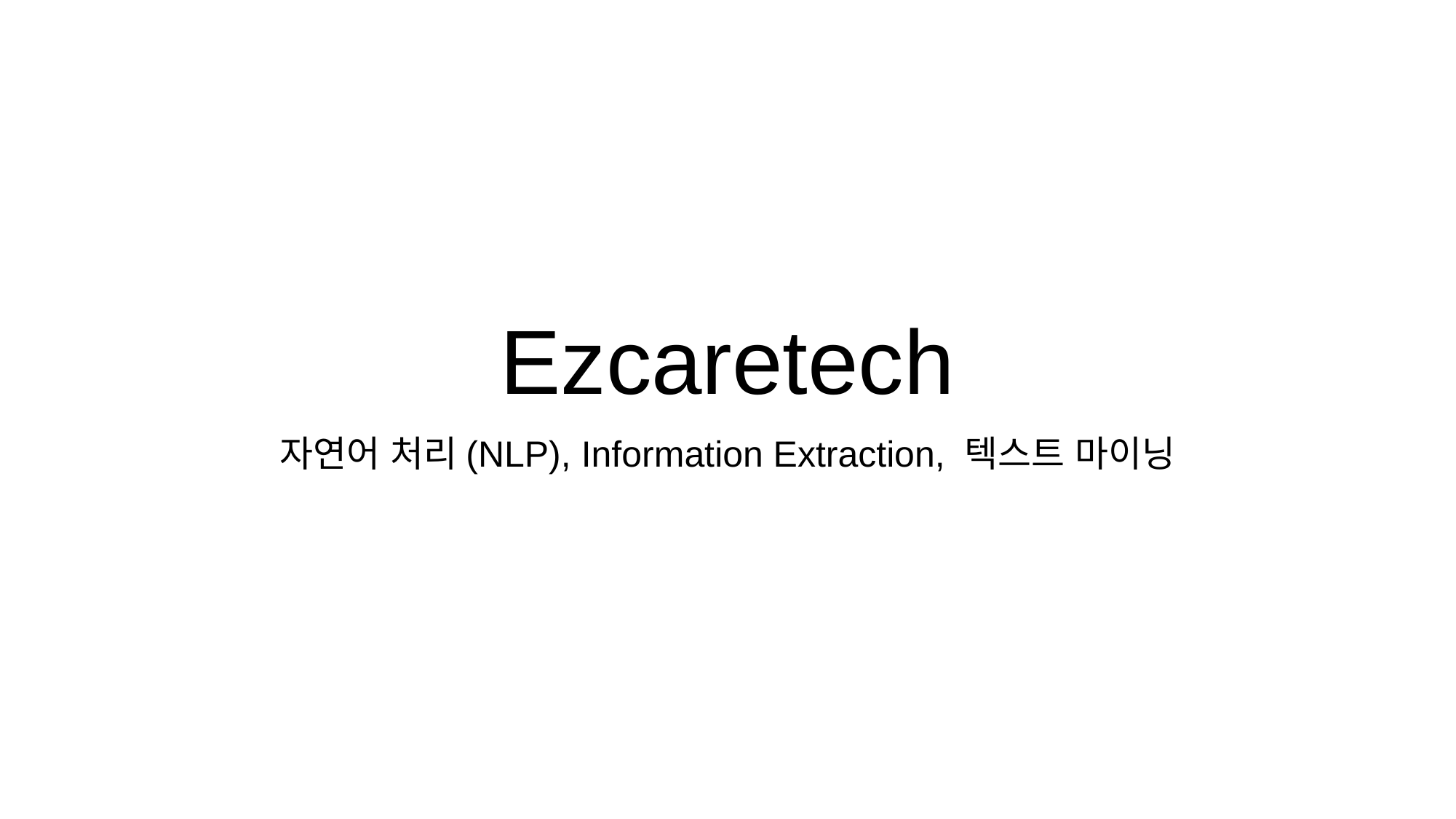

# Ezcaretech
자연어 처리(NLP), Information Extraction, 텍스트 마이닝